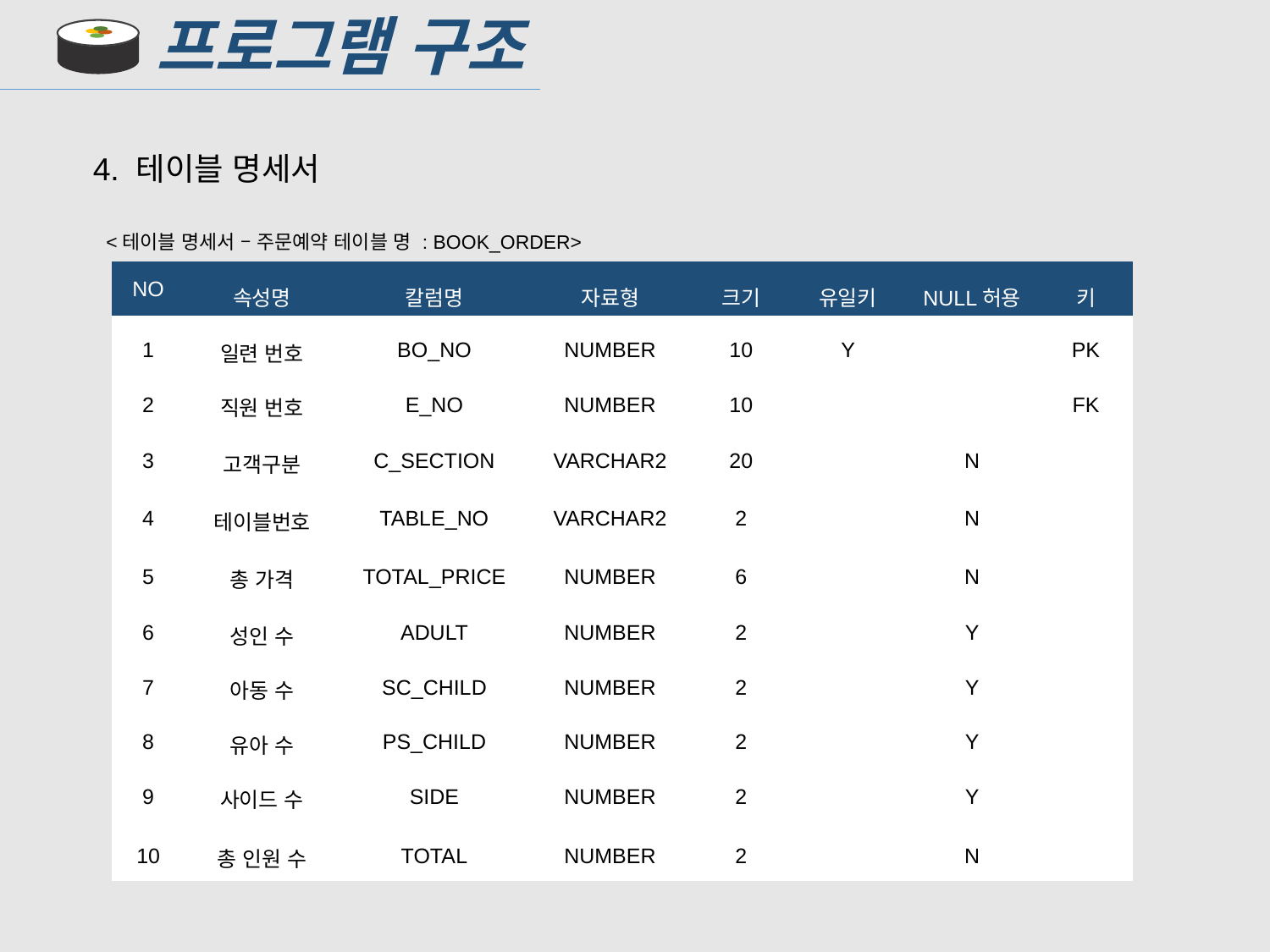

프로그램 구조
4. 테이블 명세서
<테이블 명세서 – 주문예약 테이블 명 : BOOK_ORDER>

| NO | 속성명 | 칼럼명 | 자료형 | 크기 | 유일키 | NULL허용 | 키 |
| --- | --- | --- | --- | --- | --- | --- | --- |
| 1 | 일련 번호 | BO\_NO | NUMBER | 10 | Y |  | PK |
| 2 | 직원 번호 | E\_NO | NUMBER | 10 |  |  | FK |
| 3 | 고객구분 | C\_SECTION | VARCHAR2 | 20 |  | N |  |
| 4 | 테이블번호 | TABLE\_NO | VARCHAR2 | 2 |  | N |  |
| 5 | 총 가격 | TOTAL\_PRICE | NUMBER | 6 |  | N |  |
| 6 | 성인 수 | ADULT | NUMBER | 2 |  | Y |  |
| 7 | 아동 수 | SC\_CHILD | NUMBER | 2 |  | Y |  |
| 8 | 유아 수 | PS\_CHILD | NUMBER | 2 |  | Y |  |
| 9 | 사이드 수 | SIDE | NUMBER | 2 |  | Y |  |
| 10 | 총 인원 수 | TOTAL | NUMBER | 2 |  | N |  |